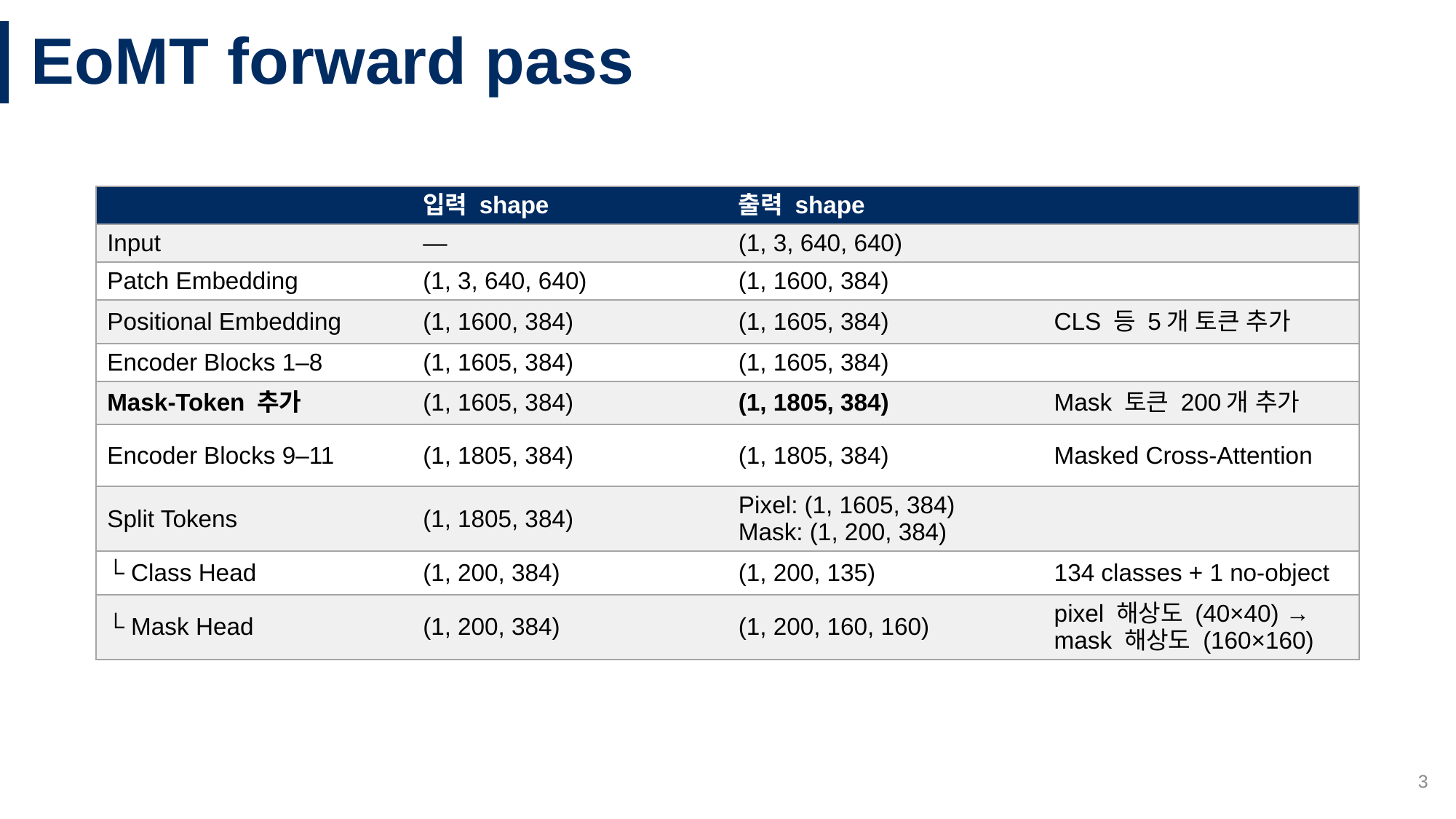

# EoMT forward pass
|  | 입력 shape | 출력 shape |  |
| --- | --- | --- | --- |
| Input | — | (1, 3, 640, 640) |  |
| Patch Embedding | (1, 3, 640, 640) | (1, 1600, 384) |  |
| Positional Embedding | (1, 1600, 384) | (1, 1605, 384) | CLS 등 5개 토큰 추가 |
| Encoder Blocks 1–8 | (1, 1605, 384) | (1, 1605, 384) |  |
| Mask-Token 추가 | (1, 1605, 384) | (1, 1805, 384) | Mask 토큰 200개 추가 |
| Encoder Blocks 9–11 | (1, 1805, 384) | (1, 1805, 384) | Masked Cross-Attention |
| Split Tokens | (1, 1805, 384) | Pixel: (1, 1605, 384) Mask: (1, 200, 384) |  |
| └ Class Head | (1, 200, 384) | (1, 200, 135) | 134 classes + 1 no-object |
| └ Mask Head | (1, 200, 384) | (1, 200, 160, 160) | pixel 해상도 (40×40) → mask 해상도 (160×160) |
3